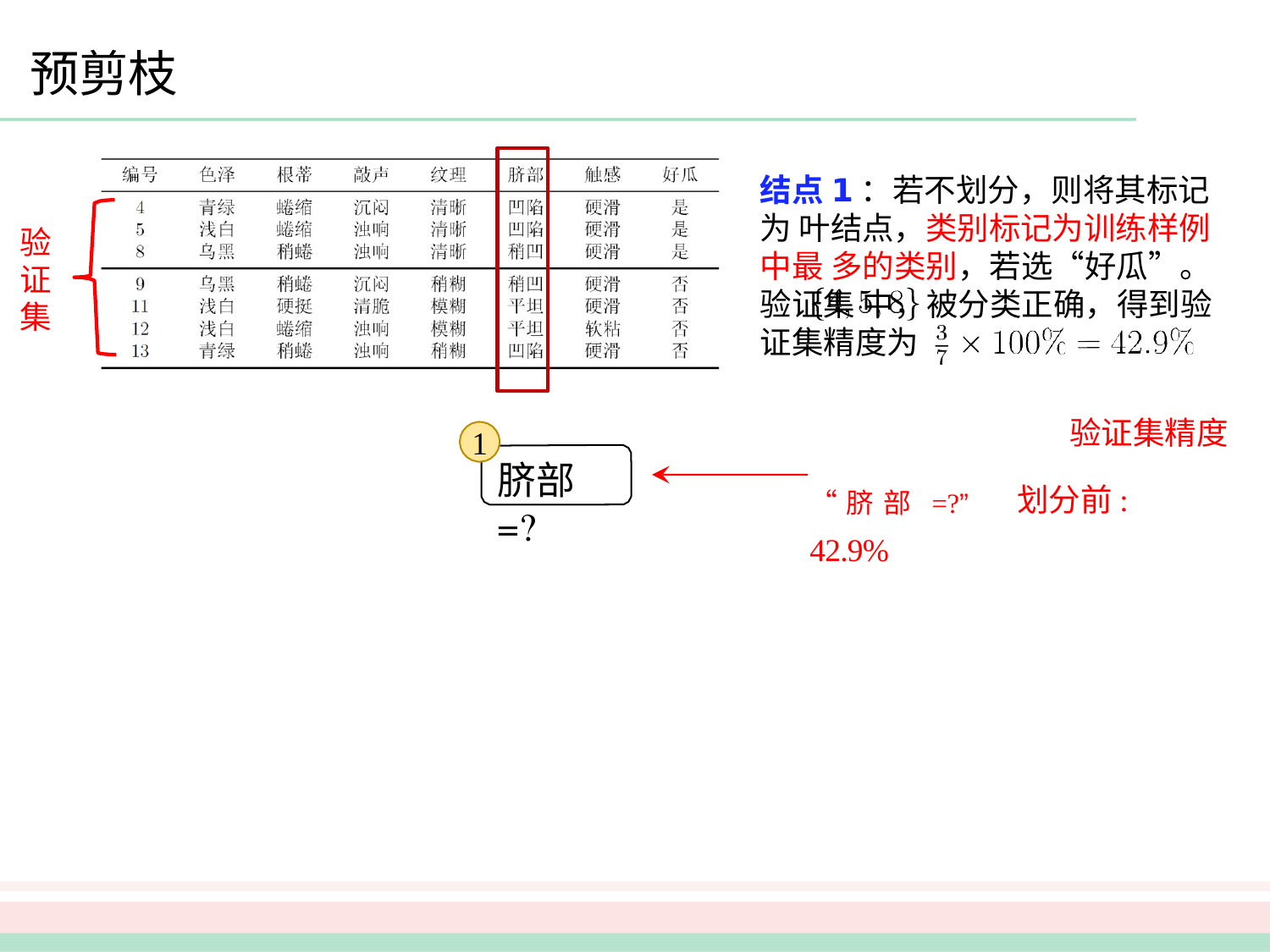

预剪枝

结点1：若不划分，则将其标记为 叶结点，类别标记为训练样例中最 多的类别，若选“好瓜”。验证集 中，	被分类正确，得到验 证集精度为

验 证 集

验证集精度 “脐部=?” 划分前:  42.9%

1

脐部=?